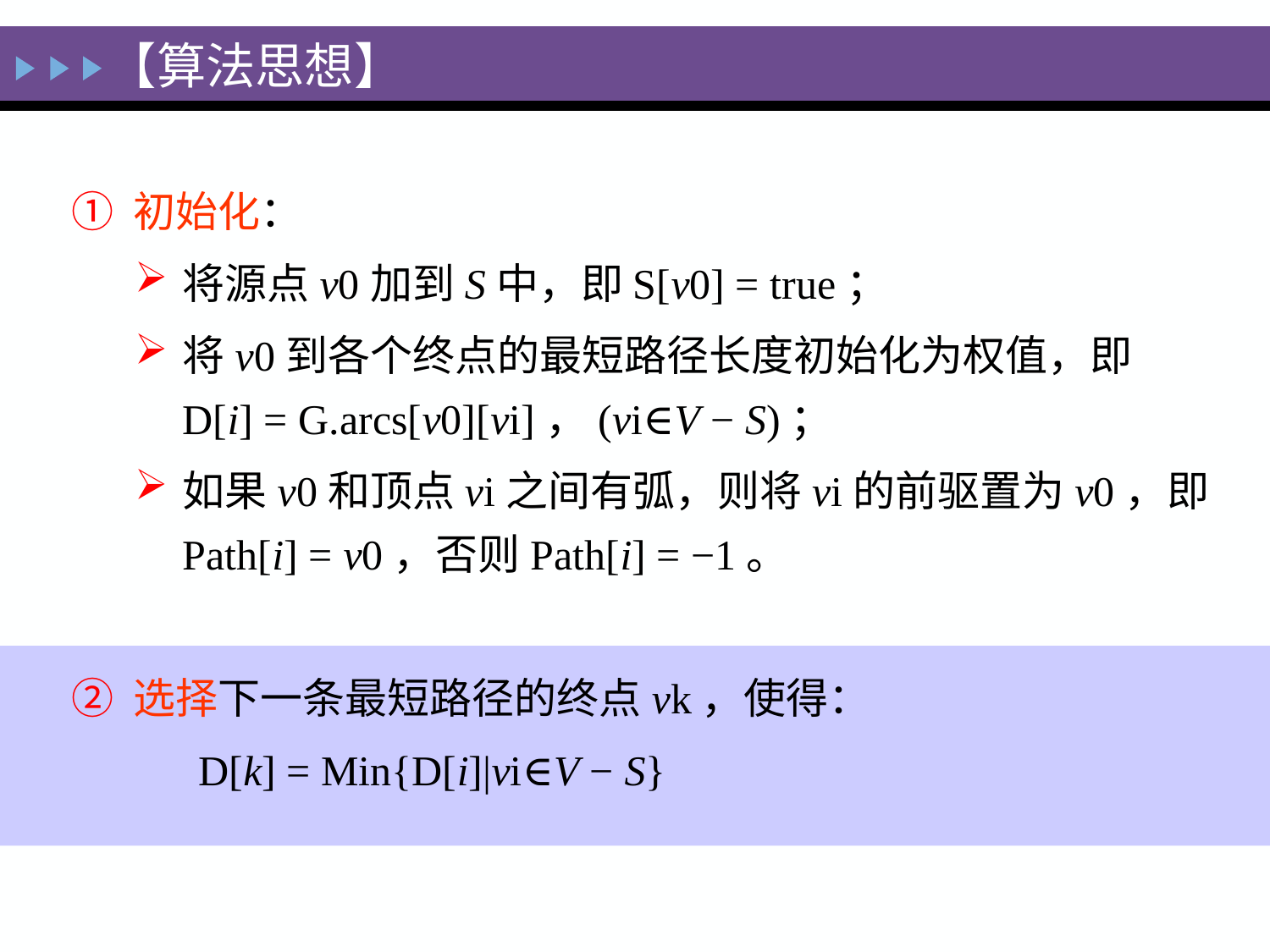

【算法思想】
① 初始化：
将源点v0加到S中，即S[v0] = true；
将v0到各个终点的最短路径长度初始化为权值，即D[i] = G.arcs[v0][vi]，(vi∈V − S)；
如果v0和顶点vi之间有弧，则将vi的前驱置为v0，即Path[i] = v0，否则Path[i] = −1。

② 选择下一条最短路径的终点vk，使得：
	D[k] = Min{D[i]|vi∈V − S}